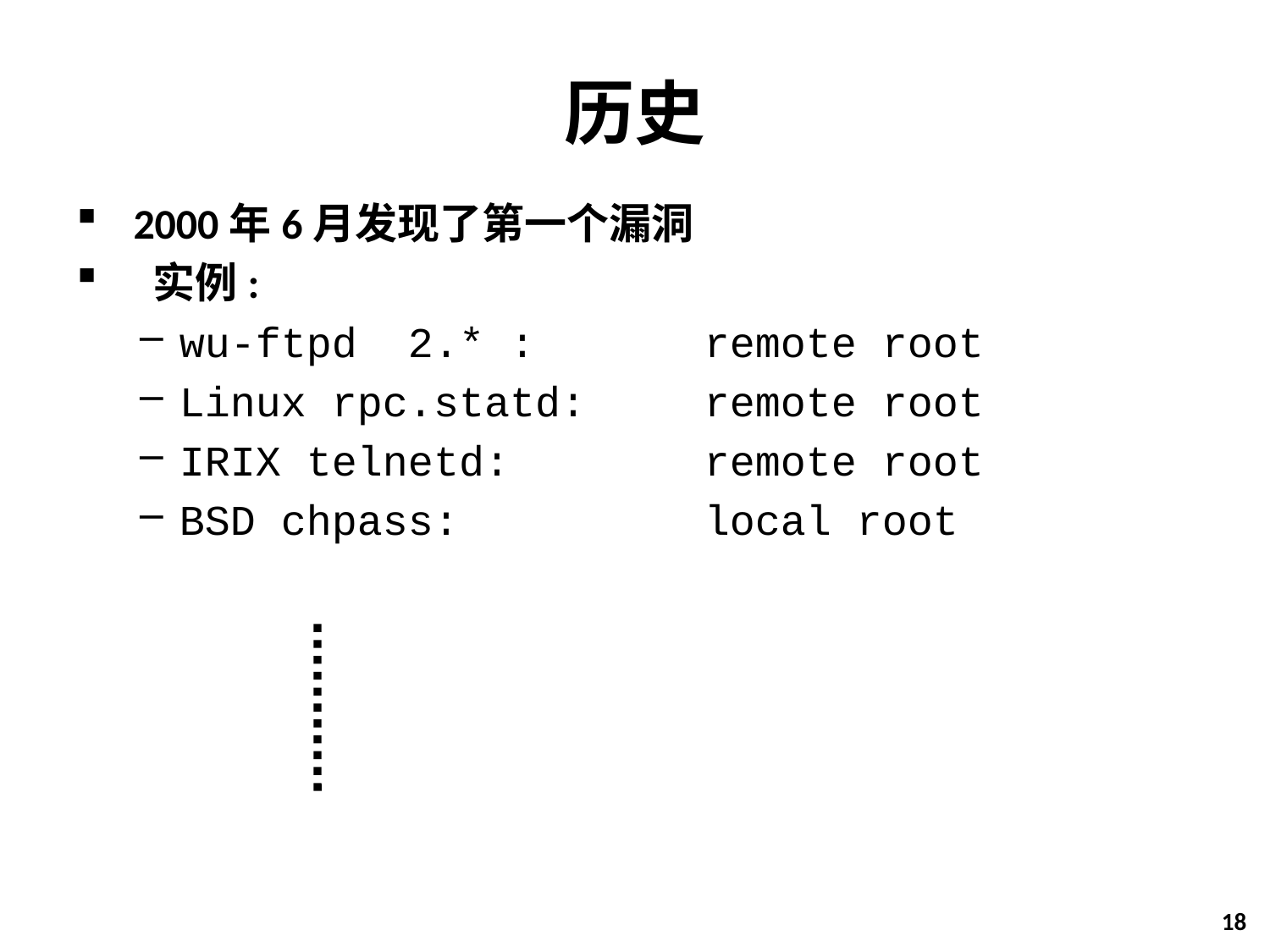

# 历史
 2000年6月发现了第一个漏洞
  实例:
wu-ftpd  2.* :	remote root
Linux rpc.statd:	remote root
IRIX telnetd:	remote root
BSD chpass:	local root

18